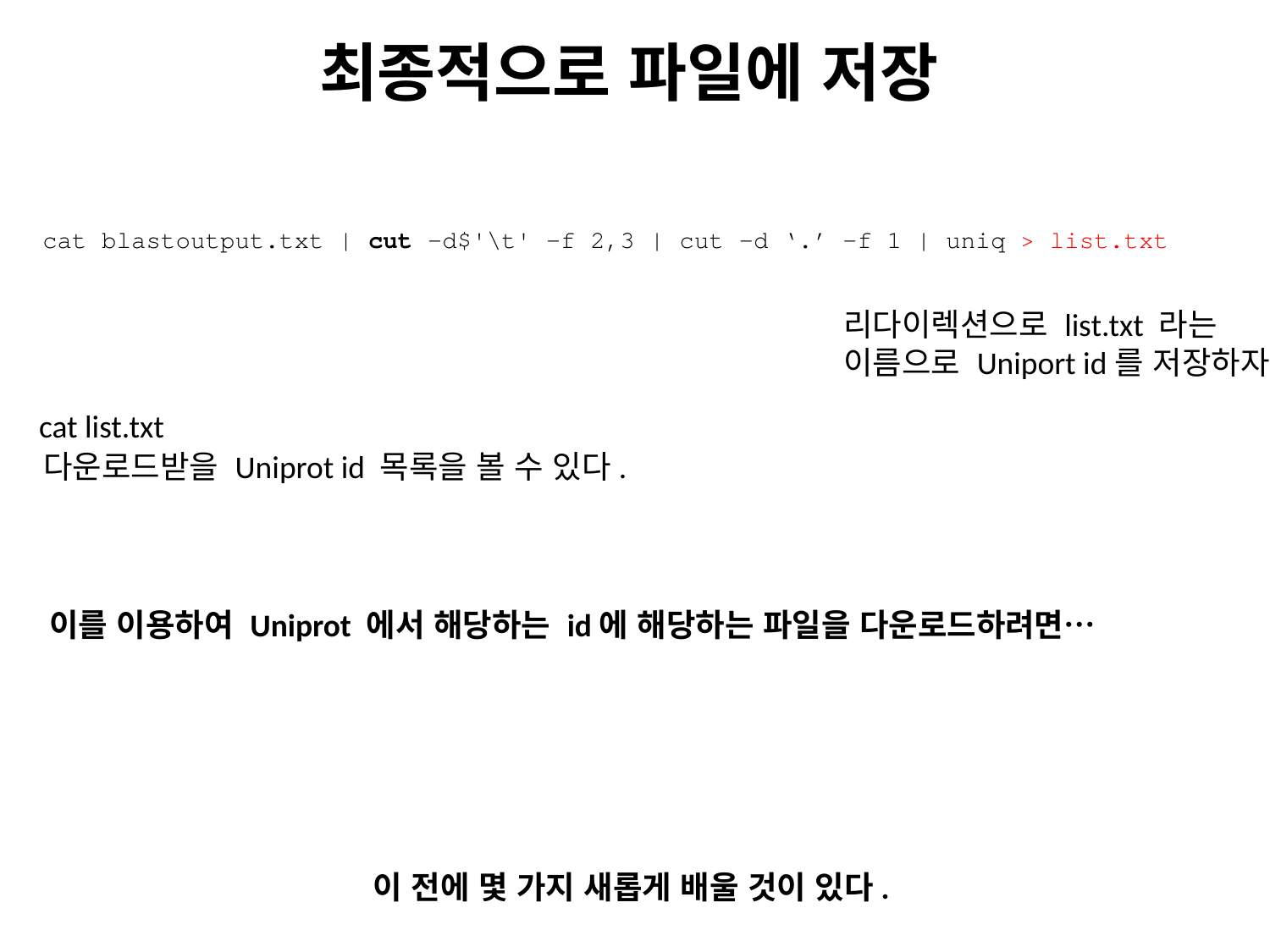

최종적으로 파일에 저장
cat blastoutput.txt | cut -d$'\t' -f 2,3 | cut –d ‘.’ –f 1 | uniq > list.txt

리다이렉션으로 list.txt 라는
이름으로 Uniport id를 저장하자.
cat list.txt
다운로드받을 Uniprot id 목록을 볼 수 있다.
이를 이용하여 Uniprot 에서 해당하는 id에 해당하는 파일을 다운로드하려면…
이 전에 몇 가지 새롭게 배울 것이 있다.